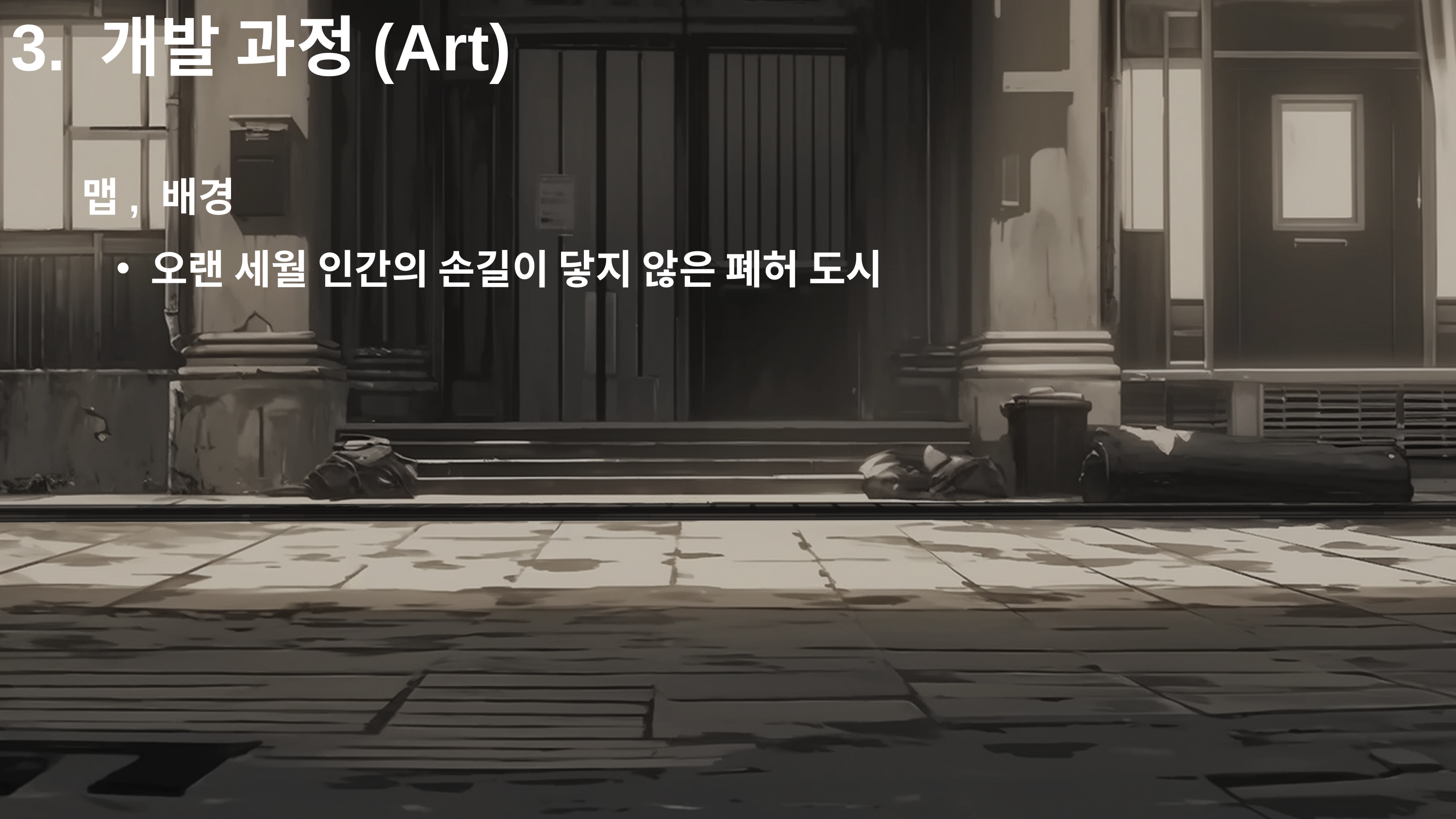

3. 개발 과정(Art)
맵, 배경
오랜 세월 인간의 손길이 닿지 않은 폐허 도시